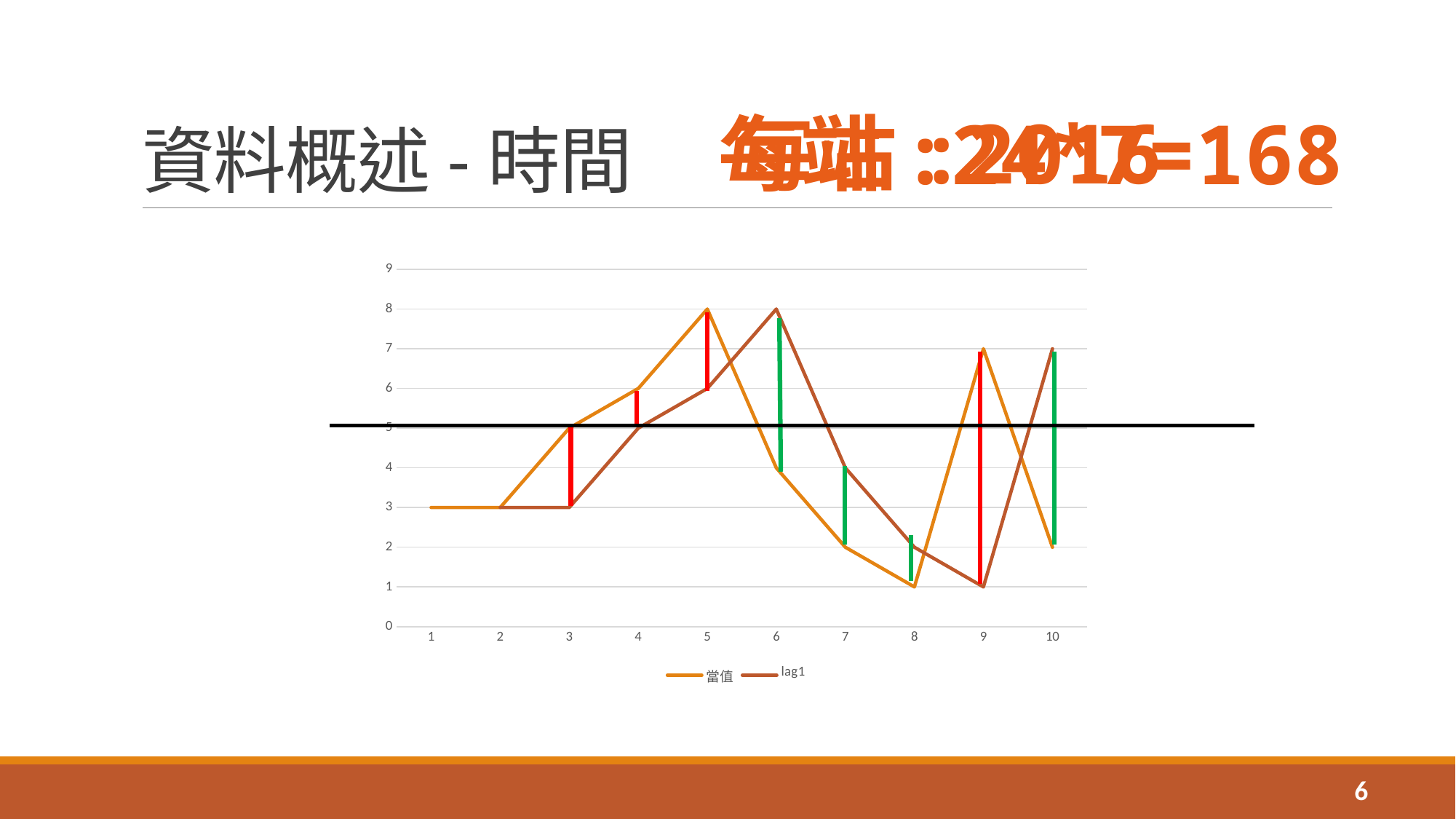

# 資料概述-時間
每站:2016
每站:24*7=168

### Chart

| Category | 當值 | lag1 |
|---|---|---|
| 1 | 3.0 | None |
| 2 | 3.0 | 3.0 |
| 3 | 5.0 | 3.0 |
| 4 | 6.0 | 5.0 |
| 5 | 8.0 | 6.0 |
| 6 | 4.0 | 8.0 |
| 7 | 2.0 | 4.0 |
| 8 | 1.0 | 2.0 |
| 9 | 7.0 | 1.0 |
| 10 | 2.0 | 7.0 |
6